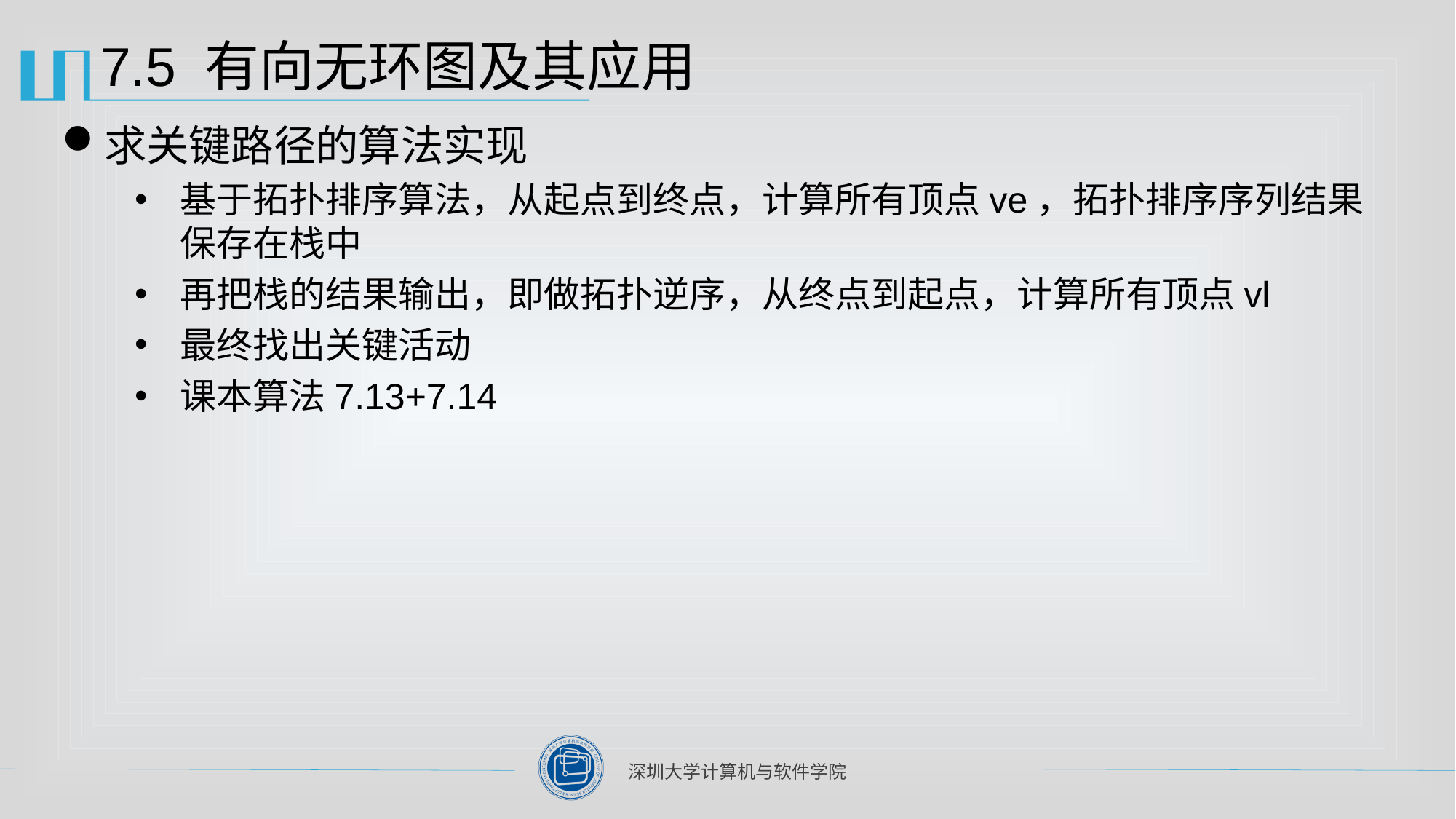

# 7.5 有向无环图及其应用
求关键路径的算法实现
基于拓扑排序算法，从起点到终点，计算所有顶点ve，拓扑排序序列结果保存在栈中
再把栈的结果输出，即做拓扑逆序，从终点到起点，计算所有顶点vl
最终找出关键活动
课本算法7.13+7.14
113